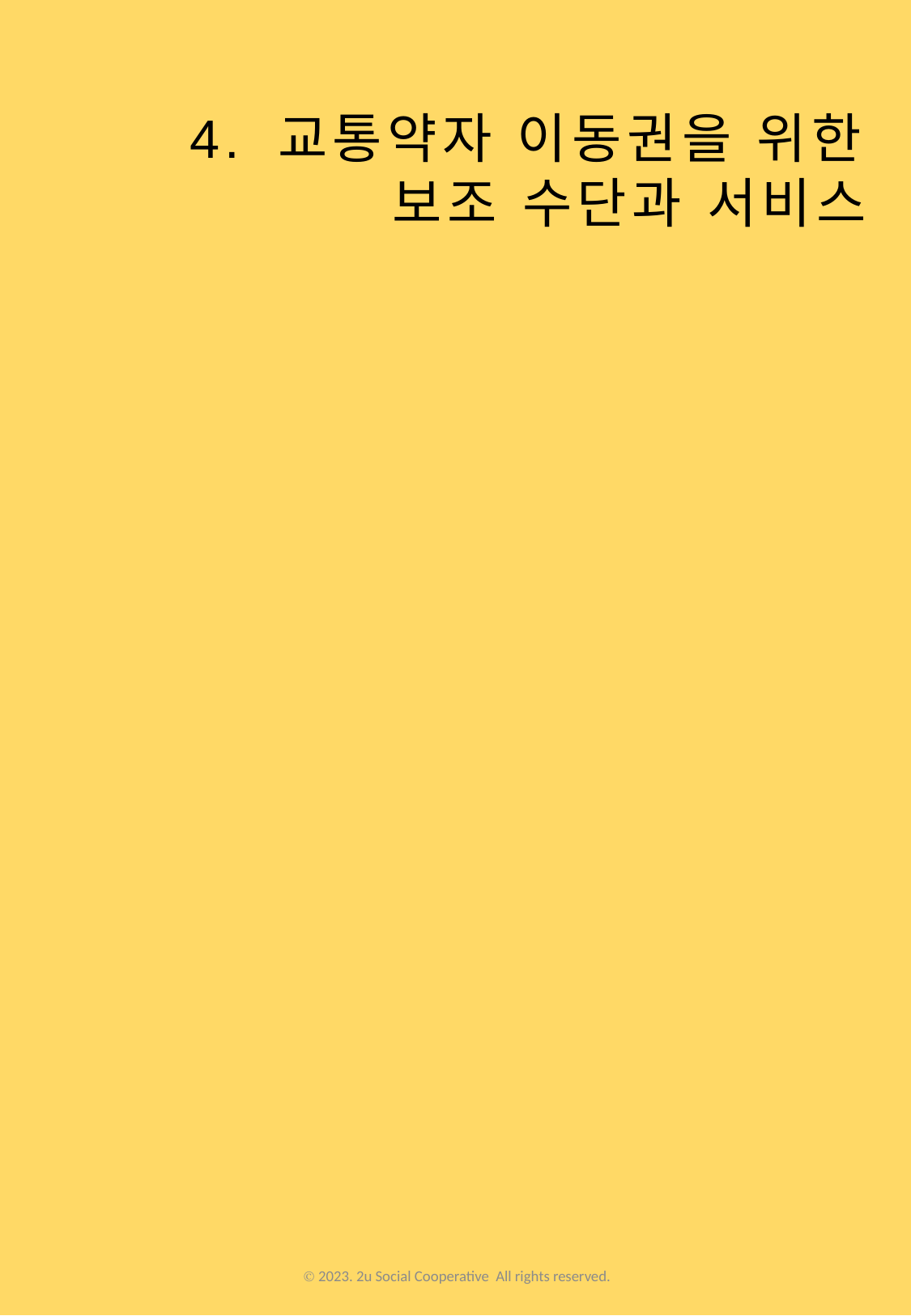

4. 교통약자 이동권을 위한 보조 수단과 서비스
Ⓒ 2023. 2u Social Cooperative  All rights reserved.